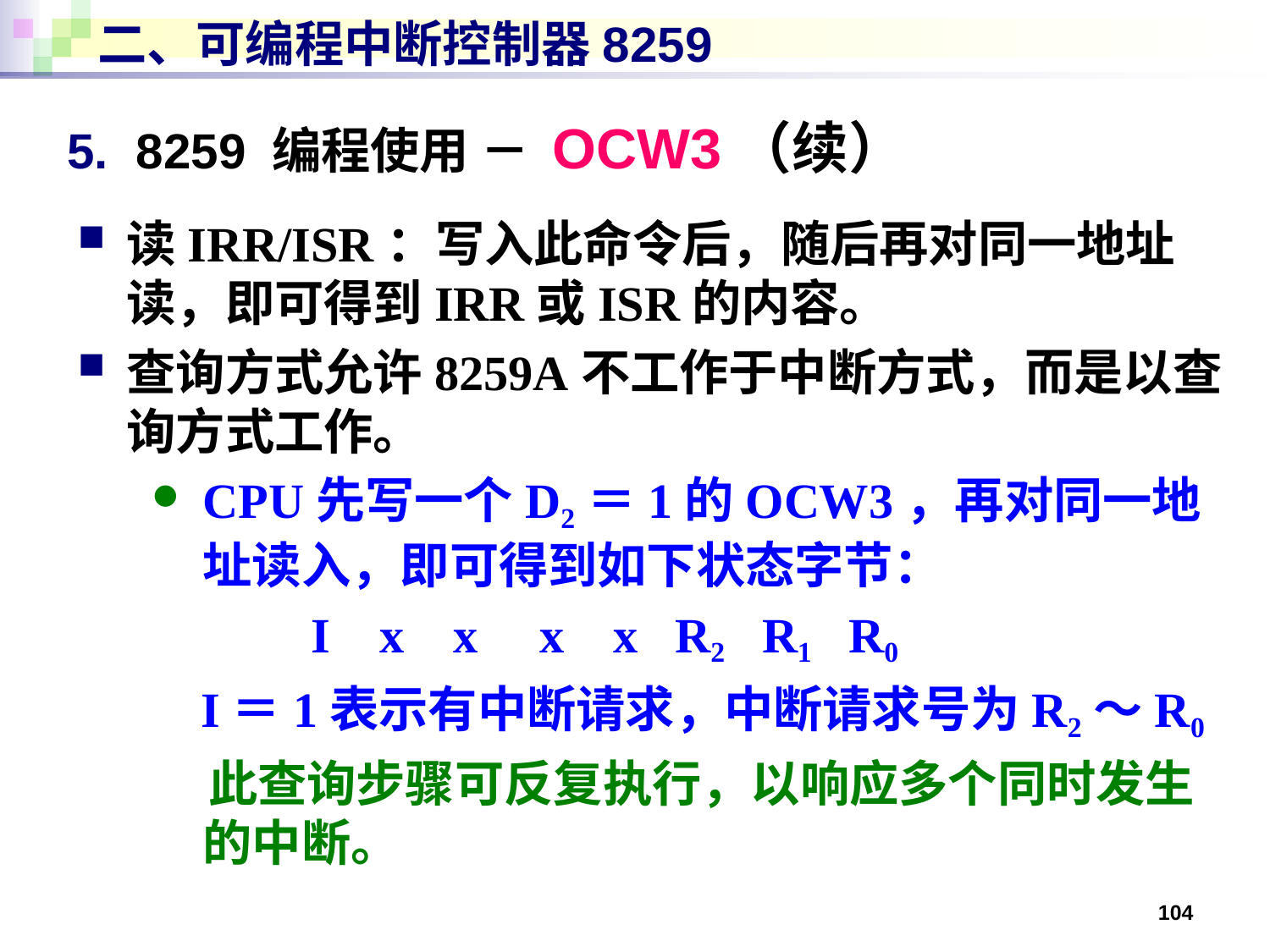

# 二、可编程中断控制器8259
5.  8259 编程使用 － OCW3（续）
读IRR/ISR：写入此命令后，随后再对同一地址读，即可得到IRR或ISR的内容。
查询方式允许8259A不工作于中断方式，而是以查询方式工作。
CPU先写一个D2＝1的OCW3，再对同一地址读入，即可得到如下状态字节：
             I    x    x     x    x   R2   R1   R0
    I＝1表示有中断请求，中断请求号为R2～R0
    此查询步骤可反复执行，以响应多个同时发生    的中断。
104